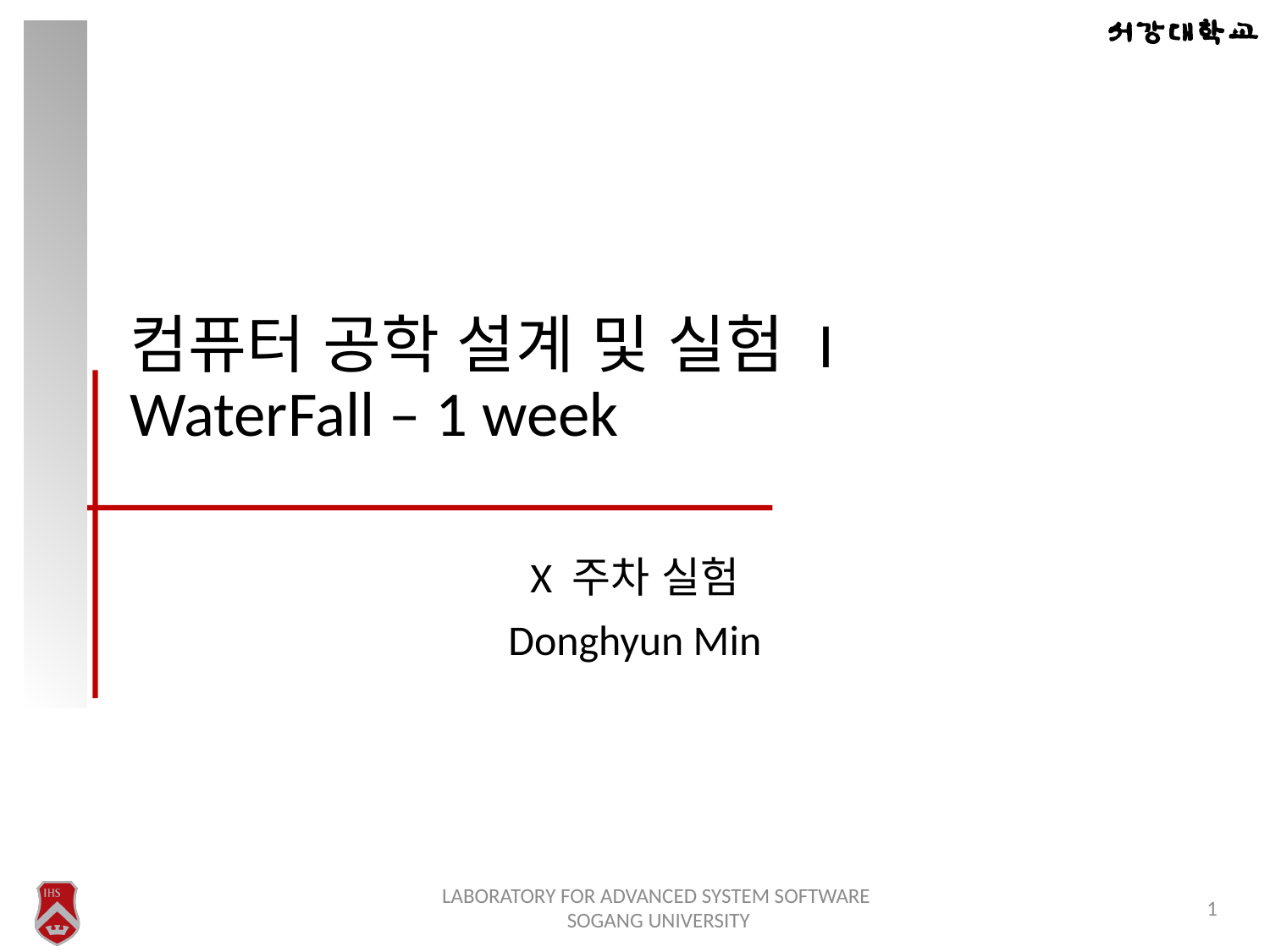

# 컴퓨터 공학 설계 및 실험 I WaterFall – 1 week
X 주차 실험
Donghyun Min
LABORATORY FOR ADVANCED SYSTEM SOFTWARE
SOGANG UNIVERSITY
1